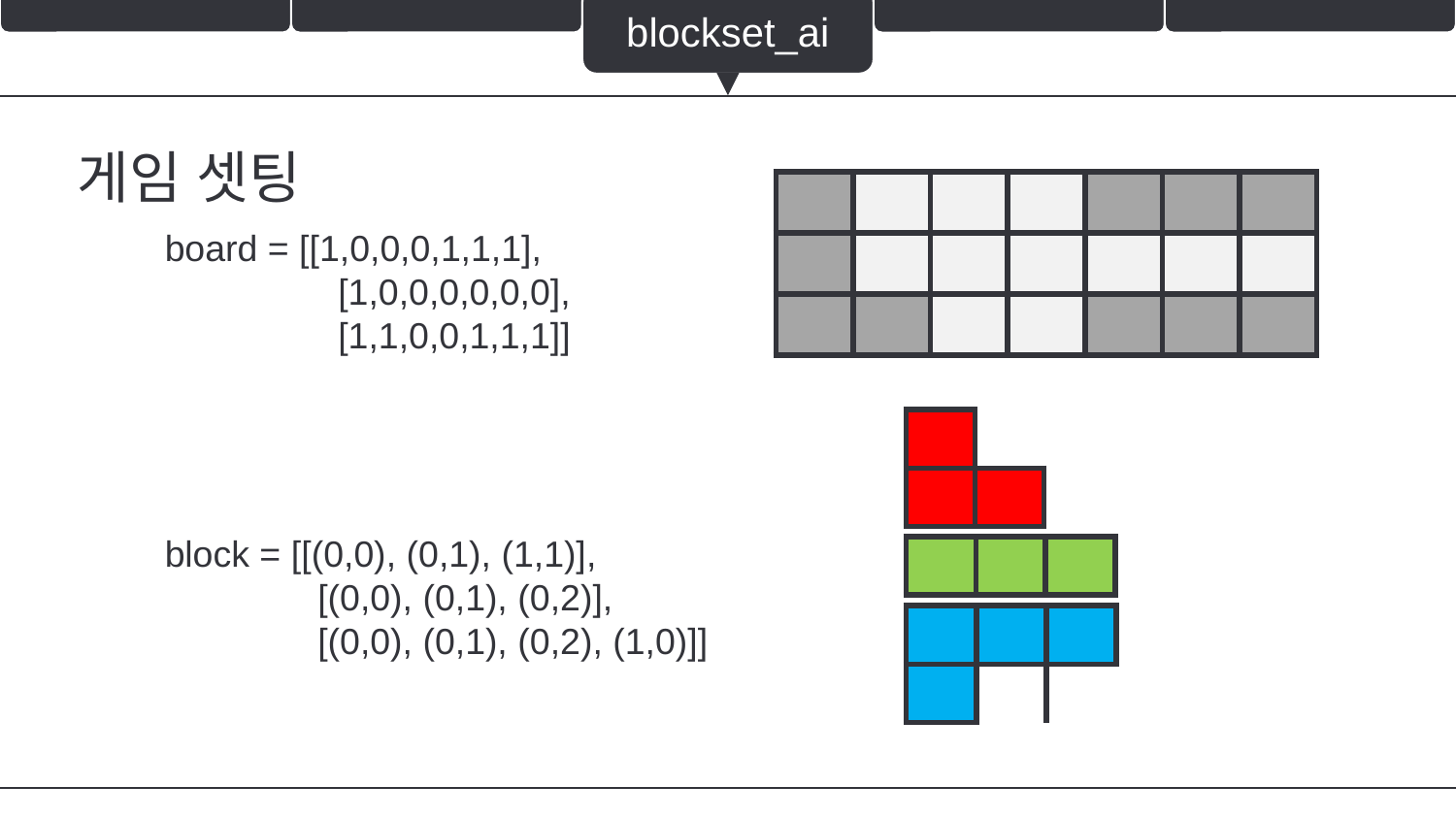

blockset_ai
게임 셋팅
|  |  |  |  |  |  |  |
| --- | --- | --- | --- | --- | --- | --- |
|  |  |  |  |  |  |  |
|  |  |  |  |  |  |  |
board = [[1,0,0,0,1,1,1],
                 [1,0,0,0,0,0,0],
                 [1,1,0,0,1,1,1]]

block = [[(0,0), (0,1), (1,1)],
               [(0,0), (0,1), (0,2)],
               [(0,0), (0,1), (0,2), (1,0)]]
|  |  |
| --- | --- |
|  |  |
|  |  |  |
| --- | --- | --- |
|  |  |  |  |
| --- | --- | --- | --- |
|  |  |  |  |